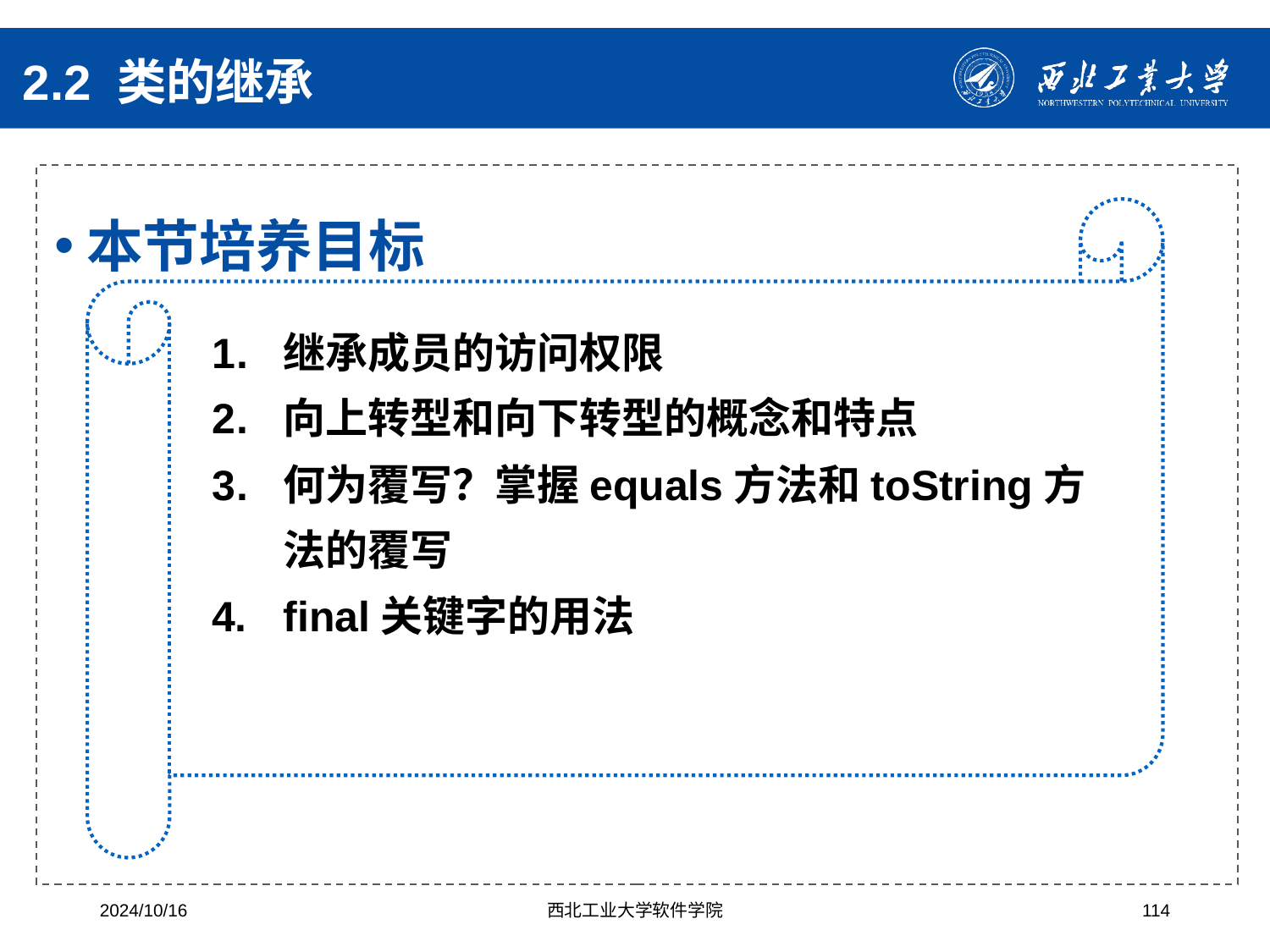

# 2.2 类的继承
本节培养目标

继承成员的访问权限
向上转型和向下转型的概念和特点
何为覆写？掌握equals方法和toString方法的覆写
final关键字的用法
2024/10/16
西北工业大学软件学院
114